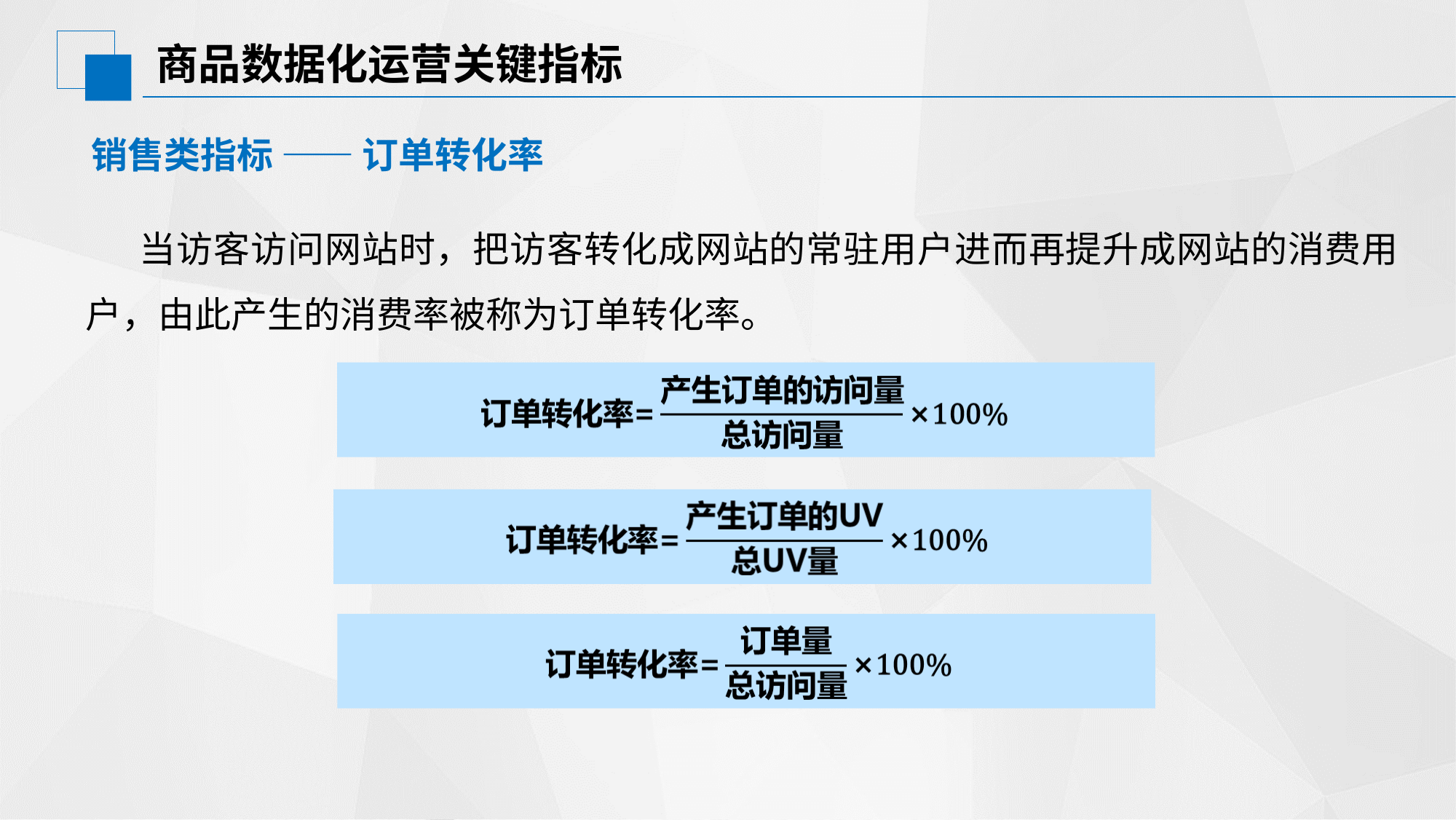

# 商品数据化运营关键指标
销售类指标 —— 订单转化率
当访客访问网站时，把访客转化成网站的常驻用户进而再提升成网站的消费用户，由此产生的消费率被称为订单转化率。